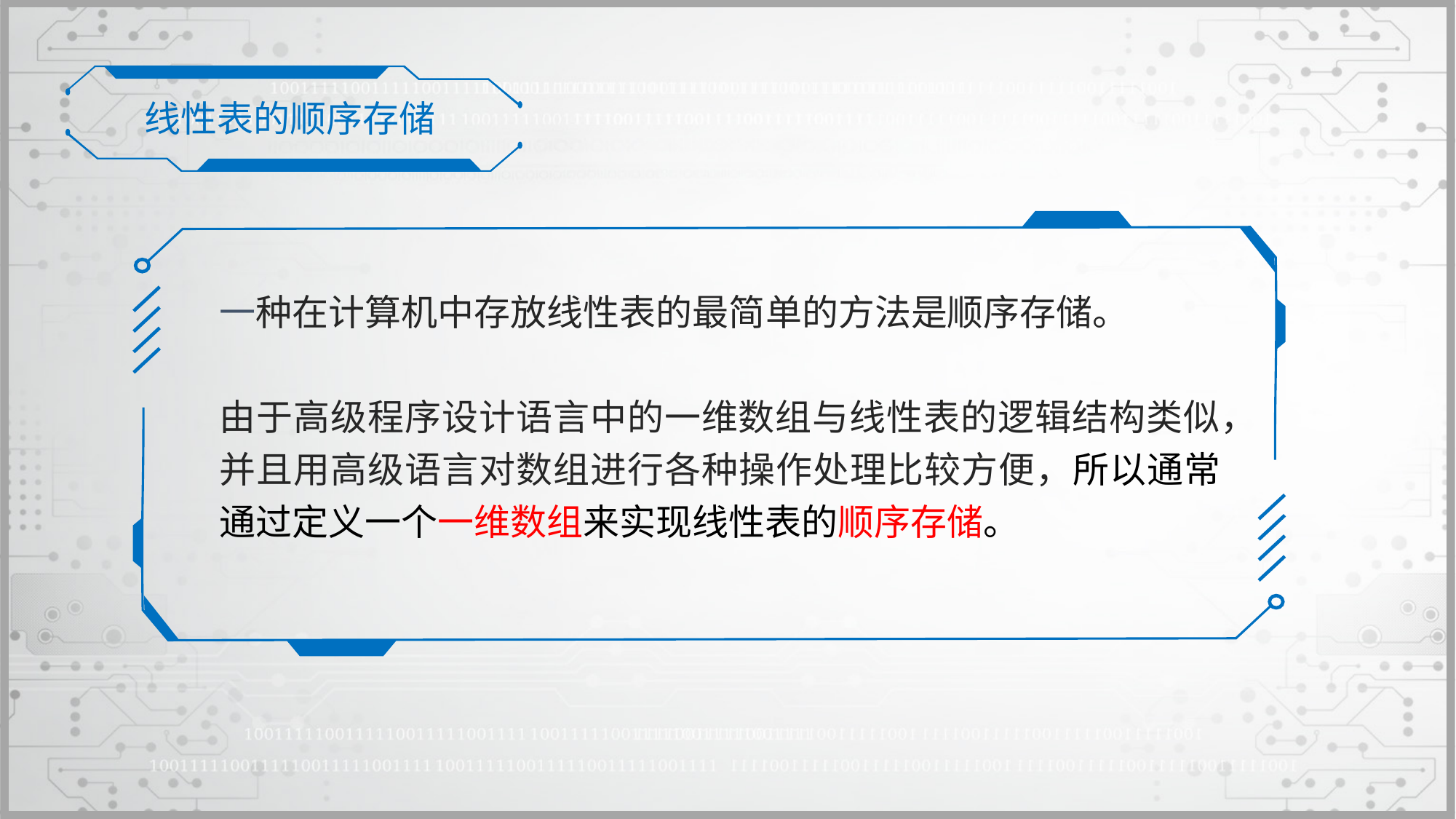

线性表的顺序存储

一种在计算机中存放线性表的最简单的方法是顺序存储。

由于高级程序设计语言中的一维数组与线性表的逻辑结构类似，并且用高级语言对数组进行各种操作处理比较方便，所以通常通过定义一个一维数组来实现线性表的顺序存储。